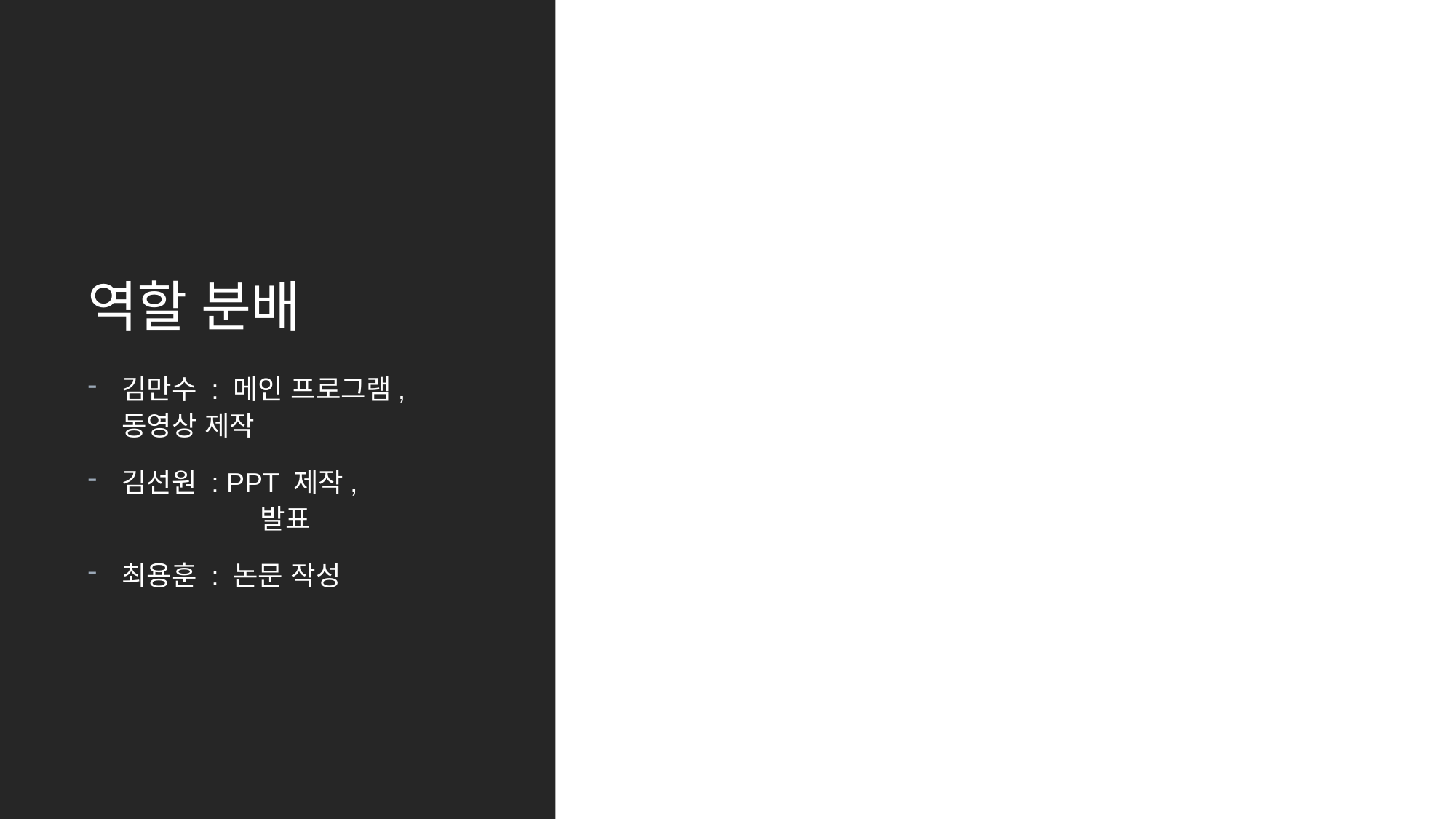

# 역할 분배

김만수 : 메인 프로그램, 	   동영상 제작
김선원 : PPT 제작, 		   발표
최용훈 : 논문 작성